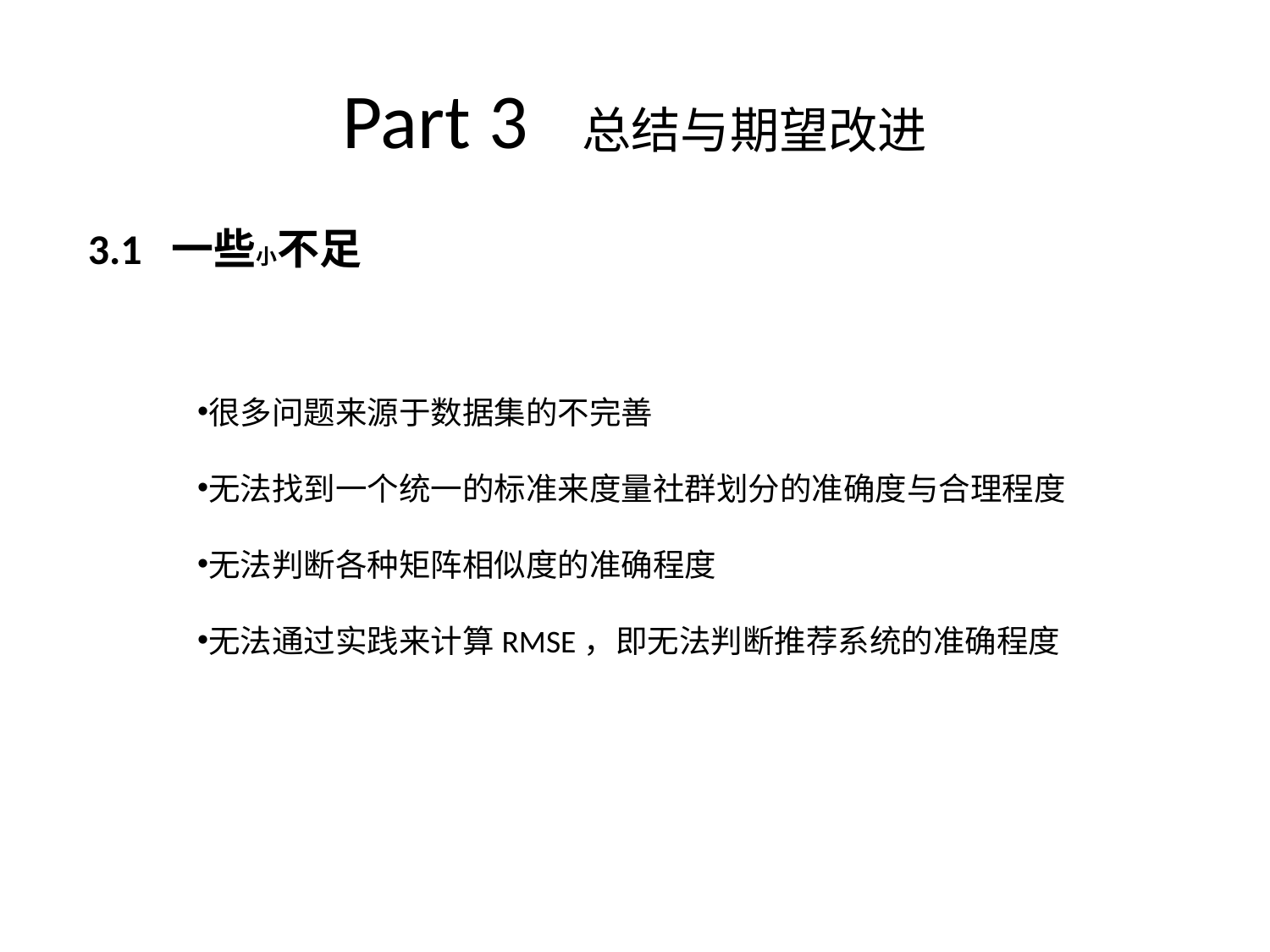

# Part 3  总结与期望改进
3.1  一些小不足
很多问题来源于数据集的不完善

无法找到一个统一的标准来度量社群划分的准确度与合理程度

无法判断各种矩阵相似度的准确程度

无法通过实践来计算RMSE，即无法判断推荐系统的准确程度